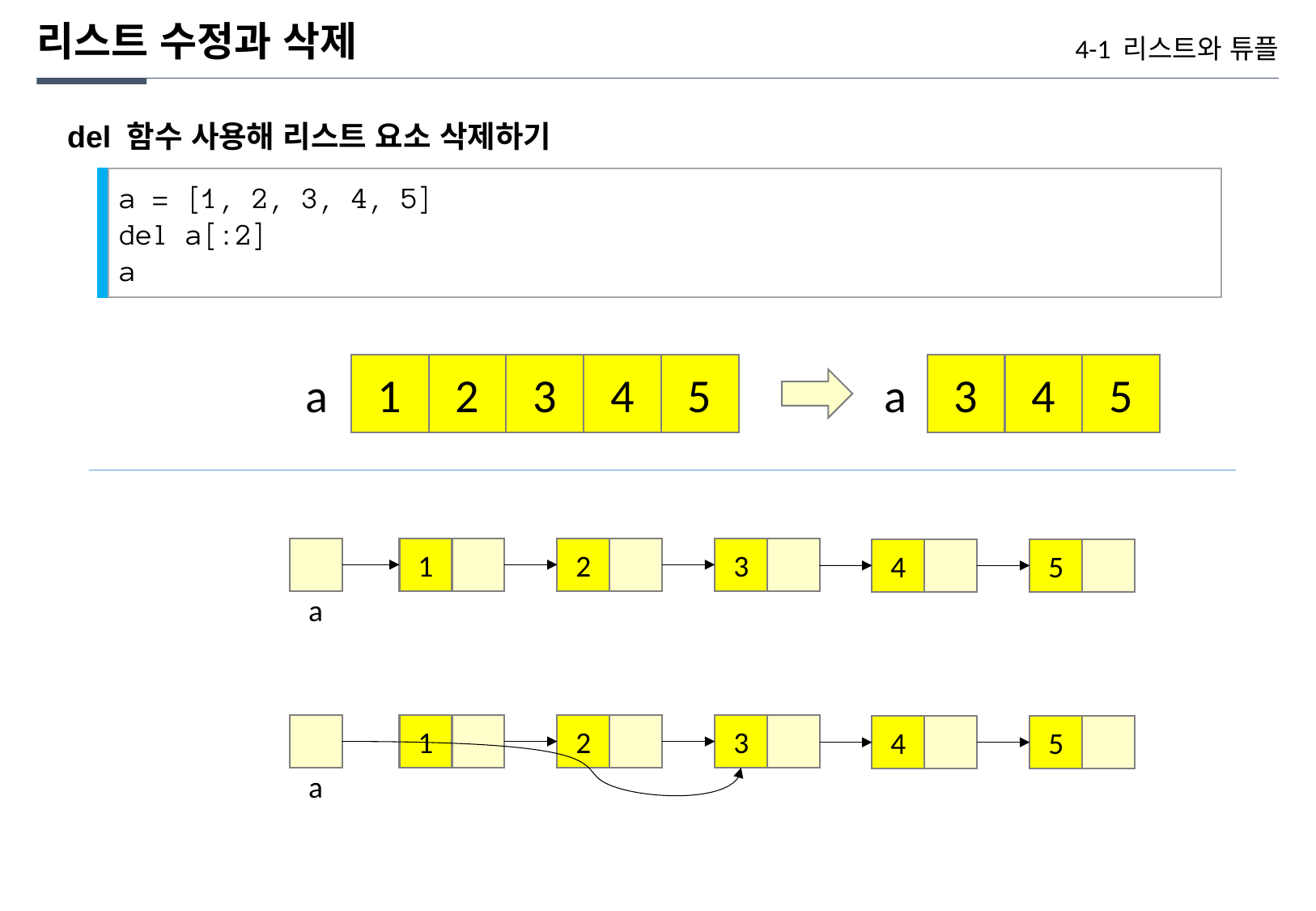

리스트 수정과 삭제
4-1 리스트와 튜플
del 함수 사용해 리스트 요소 삭제하기

a = [1, 2, 3, 4, 5]
del a[:2]
a
3
4
5
1
2
3
4
5
a
a

1

2

3

4

5

a

1

2

3

4

5

a